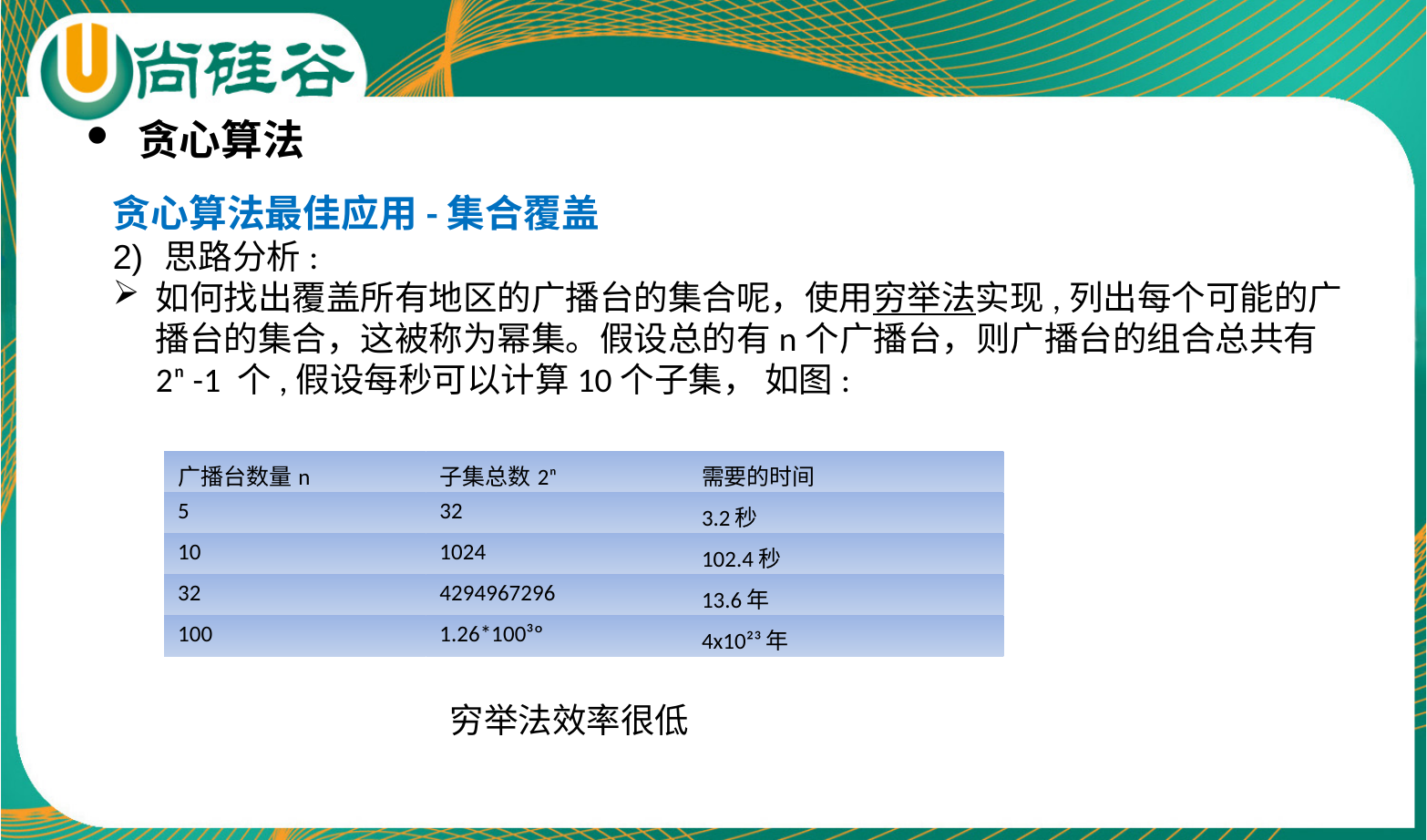

贪心算法
贪心算法最佳应用-集合覆盖
思路分析:
如何找出覆盖所有地区的广播台的集合呢，使用穷举法实现,列出每个可能的广播台的集合，这被称为幂集。假设总的有n个广播台，则广播台的组合总共有
2ⁿ -1 个,假设每秒可以计算10个子集， 如图:

| 广播台数量n | 子集总数2ⁿ | 需要的时间 |
| --- | --- | --- |
| 5 | 32 | 3.2秒 |
| 10 | 1024 | 102.4秒 |
| 32 | 4294967296 | 13.6年 |
| 100 | 1.26\*100³º | 4x10²³年 |
穷举法效率很低